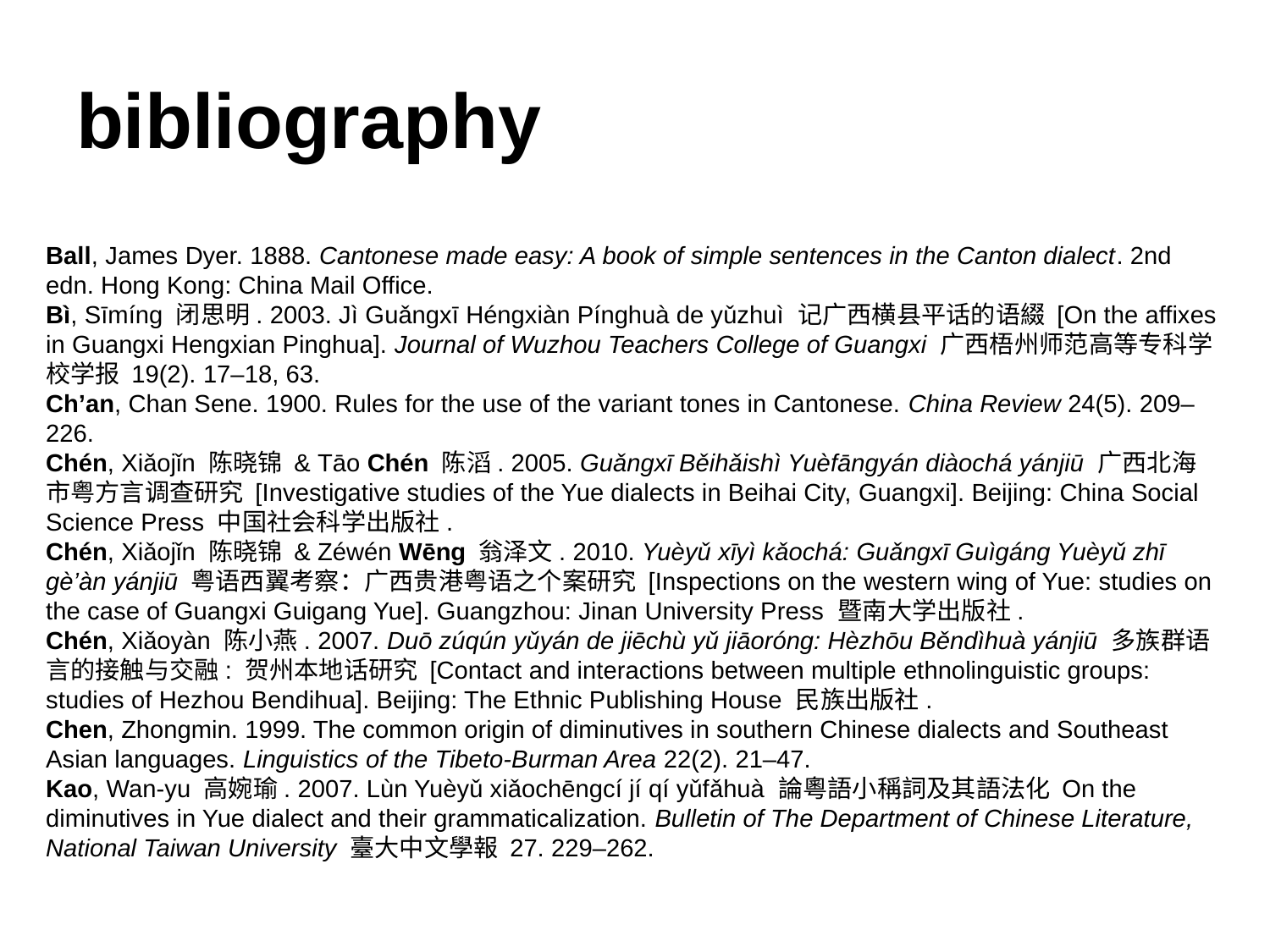

# bibliography
Ball, James Dyer. 1888. Cantonese made easy: A book of simple sentences in the Canton dialect. 2nd edn. Hong Kong: China Mail Office.
Bì, Sīmíng 闭思明. 2003. Jì Guǎngxī Héngxiàn Pínghuà de yǔzhuì 记广西横县平话的语綴 [On the affixes in Guangxi Hengxian Pinghua]. Journal of Wuzhou Teachers College of Guangxi 广西梧州师范高等专科学校学报 19(2). 17–18, 63.
Ch’an, Chan Sene. 1900. Rules for the use of the variant tones in Cantonese. China Review 24(5). 209–226.
Chén, Xiǎojǐn 陈晓锦 & Tāo Chén 陈滔. 2005. Guǎngxī Běihǎishì Yuèfāngyán diàochá yánjiū 广西北海市粤方言调查研究 [Investigative studies of the Yue dialects in Beihai City, Guangxi]. Beijing: China Social Science Press 中国社会科学出版社.
Chén, Xiǎojǐn 陈晓锦 & Zéwén Wēng 翁泽文. 2010. Yuèyǔ xīyì kǎochá: Guǎngxī Guìgáng Yuèyǔ zhī gè’àn yánjiū 粤语西翼考察：广西贵港粤语之个案研究 [Inspections on the western wing of Yue: studies on the case of Guangxi Guigang Yue]. Guangzhou: Jinan University Press 暨南大学出版社.
Chén, Xiǎoyàn 陈小燕. 2007. Duō zúqún yǔyán de jiēchù yǔ jiāoróng: Hèzhōu Běndìhuà yánjiū 多族群语言的接触与交融: 贺州本地话研究 [Contact and interactions between multiple ethnolinguistic groups: studies of Hezhou Bendihua]. Beijing: The Ethnic Publishing House 民族出版社.
Chen, Zhongmin. 1999. The common origin of diminutives in southern Chinese dialects and Southeast Asian languages. Linguistics of the Tibeto-Burman Area 22(2). 21–47.
Kao, Wan-yu 高婉瑜. 2007. Lùn Yuèyǔ xiǎochēngcí jí qí yǔfǎhuà 論粵語小稱詞及其語法化 On the diminutives in Yue dialect and their grammaticalization. Bulletin of The Department of Chinese Literature, National Taiwan University 臺大中文學報 27. 229–262.